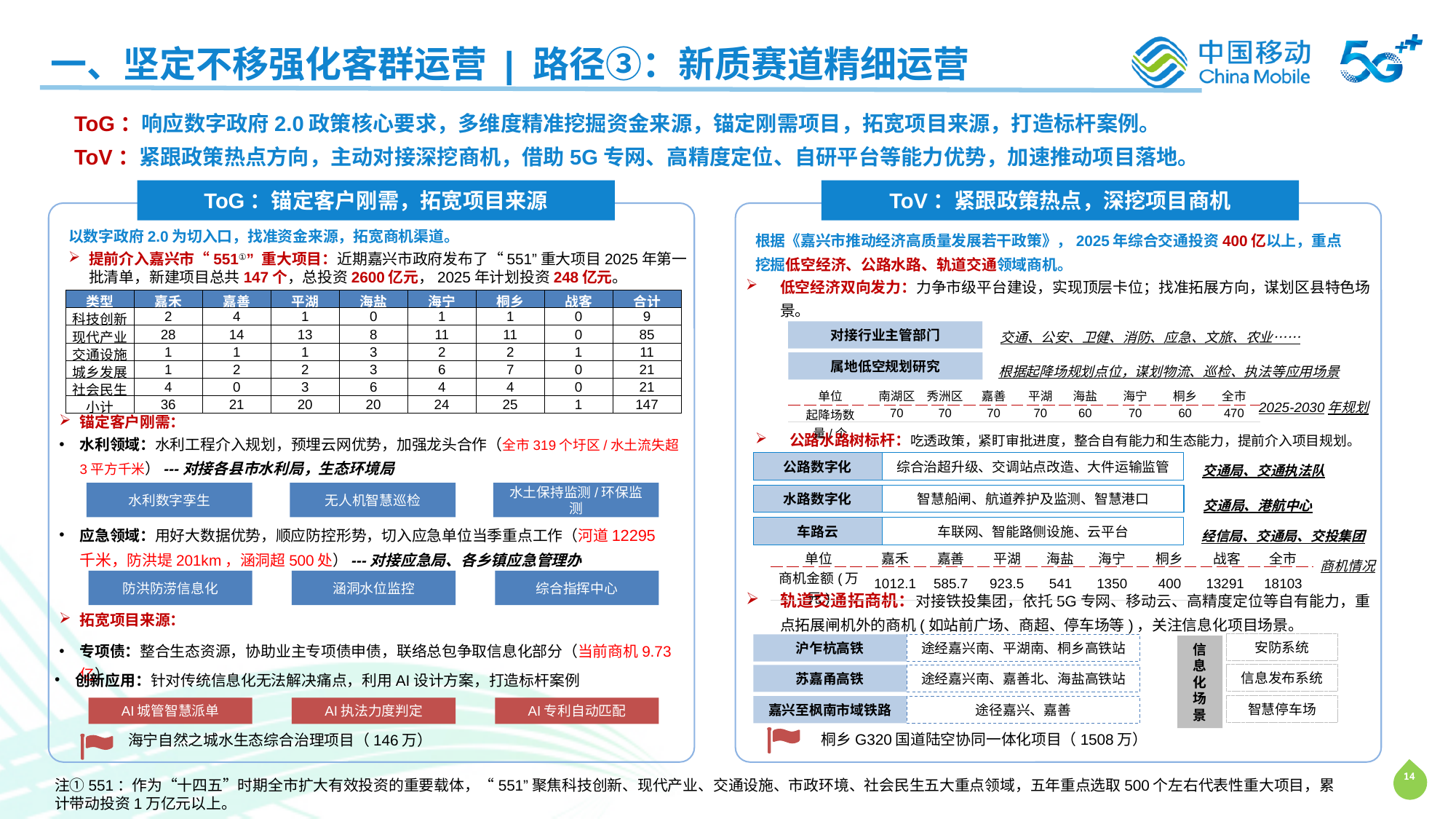

一、坚定不移强化客群运营 | 路径③：新质赛道精细运营
ToG：响应数字政府2.0政策核心要求，多维度精准挖掘资金来源，锚定刚需项目，拓宽项目来源，打造标杆案例。
ToV：紧跟政策热点方向，主动对接深挖商机，借助5G专网、高精度定位、自研平台等能力优势，加速推动项目落地。

ToG：锚定客户刚需，拓宽项目来源
ToV：紧跟政策热点，深挖项目商机

以数字政府2.0为切入口，找准资金来源，拓宽商机渠道。
根据《嘉兴市推动经济高质量发展若干政策》，2025年综合交通投资400亿以上，重点挖掘低空经济、公路水路、轨道交通领域商机。
提前介入嘉兴市“551①” 重大项目：近期嘉兴市政府发布了“551”重大项目2025年第一批清单，新建项目总共147个，总投资2600亿元，2025年计划投资248亿元。

低空经济双向发力：力争市级平台建设，实现顶层卡位；找准拓展方向，谋划区县特色场景。
| 类型 | 嘉禾 | 嘉善 | 平湖 | 海盐 | 海宁 | 桐乡 | 战客 | 合计 |
| --- | --- | --- | --- | --- | --- | --- | --- | --- |
| 科技创新 | 2 | 4 | 1 | 0 | 1 | 1 | 0 | 9 |
| 现代产业 | 28 | 14 | 13 | 8 | 11 | 11 | 0 | 85 |
| 交通设施 | 1 | 1 | 1 | 3 | 2 | 2 | 1 | 11 |
| 城乡发展 | 1 | 2 | 2 | 3 | 6 | 7 | 0 | 21 |
| 社会民生 | 4 | 0 | 3 | 6 | 4 | 4 | 0 | 21 |
| 小计 | 36 | 21 | 20 | 20 | 24 | 25 | 1 | 147 |
交通、公安、卫健、消防、应急、文旅、农业……
对接行业主管部门
属地低空规划研究
根据起降场规划点位，谋划物流、巡检、执法等应用场景
| 单位 | 南湖区 | 秀洲区 | 嘉善 | 平湖 | 海盐 | 海宁 | 桐乡 | 全市 |
| --- | --- | --- | --- | --- | --- | --- | --- | --- |
| 起降场数量/个 | 70 | 70 | 70 | 70 | 60 | 70 | 60 | 470 |
2025-2030年规划
锚定客户刚需：
公路水路树标杆：吃透政策，紧盯审批进度，整合自有能力和生态能力，提前介入项目规划。

水利领域：水利工程介入规划，预埋云网优势，加强龙头合作（全市319个圩区/水土流失超3平方千米）---对接各县市水利局，生态环境局
公路数字化
综合治超升级、交调站点改造、大件运输监管
交通局、交通执法队
水利数字孪生
无人机智慧巡检
水土保持监测/环保监测
水路数字化
智慧船闸、航道养护及监测、智慧港口
交通局、港航中心
应急领域：用好大数据优势，顺应防控形势，切入应急单位当季重点工作（河道12295 千米，防洪堤201km，涵洞超500处）---对接应急局、各乡镇应急管理办
车路云
车联网、智能路侧设施、云平台
经信局、交通局、交投集团
| 单位 | 嘉禾 | 嘉善 | 平湖 | 海盐 | 海宁 | 桐乡 | 战客 | 全市 |
| --- | --- | --- | --- | --- | --- | --- | --- | --- |
| 商机金额(万元) | 1012.1 | 585.7 | 923.5 | 541 | 1350 | 400 | 13291 | 18103 |
商机情况
防洪防涝信息化
涵洞水位监控
综合指挥中心
轨道交通拓商机：对接铁投集团，依托5G专网、移动云、高精度定位等自有能力，重点拓展闸机外的商机(如站前广场、商超、停车场等)，关注信息化项目场景。
拓宽项目来源：
专项债：整合生态资源，协助业主专项债申债，联络总包争取信息化部分（当前商机9.73亿）
安防系统
沪乍杭高铁
途经嘉兴南、平湖南、桐乡高铁站
苏嘉甬高铁
途经嘉兴南、嘉善北、海盐高铁站
嘉兴至枫南市域铁路
途径嘉兴、嘉善
信
息
化
场
景
信息发布系统
创新应用：针对传统信息化无法解决痛点，利用AI设计方案，打造标杆案例
智慧停车场
AI城管智慧派单
AI执法力度判定
AI专利自动匹配
桐乡G320国道陆空协同一体化项目（1508万）
海宁自然之城水生态综合治理项目（146万）

注①551：作为“十四五”时期全市扩大有效投资的重要载体，“551”聚焦科技创新、现代产业、交通设施、市政环境、社会民生五大重点领域，五年重点选取500个左右代表性重大项目，累计带动投资1万亿元以上。